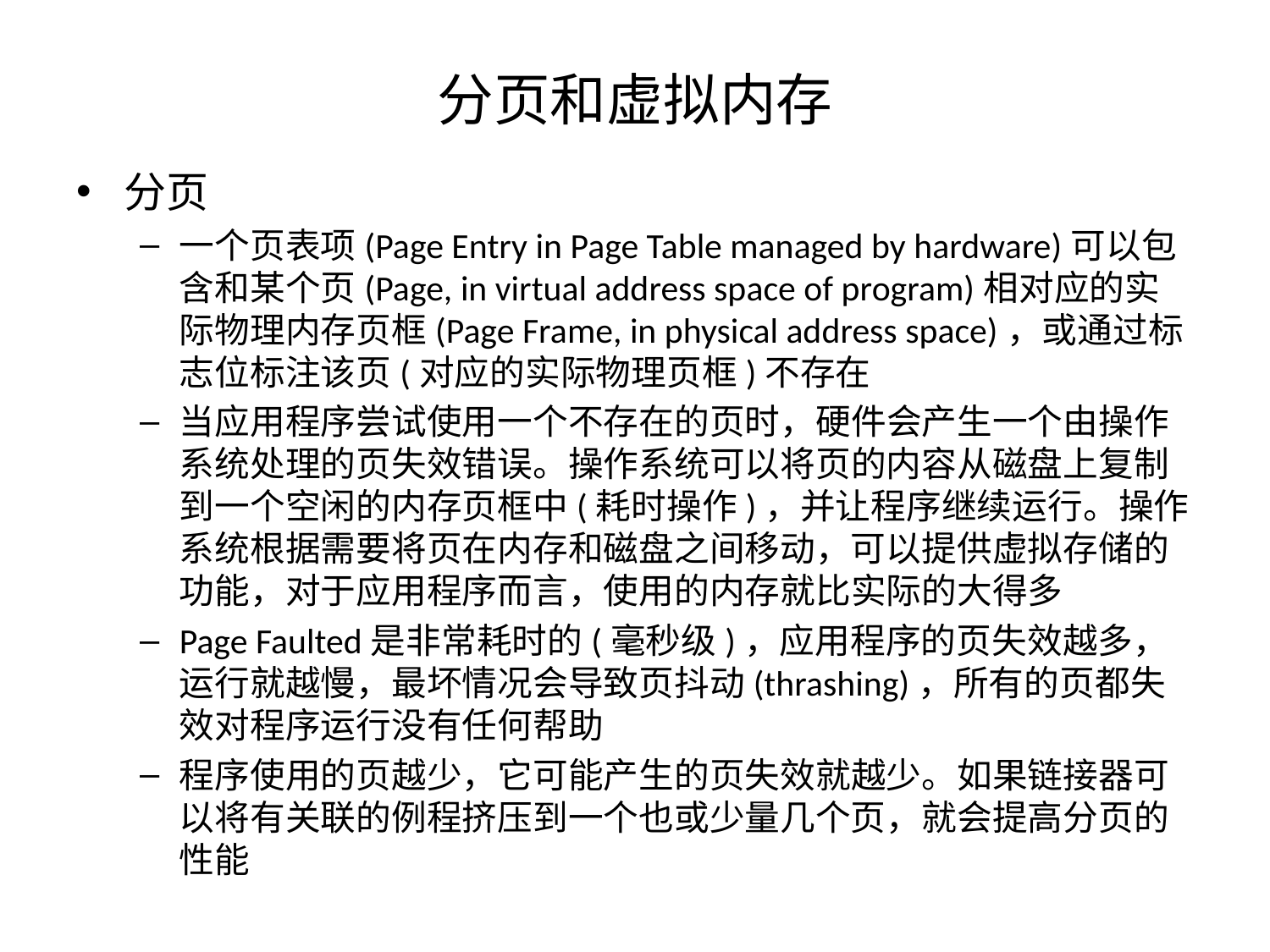

# 分页和虚拟内存
分页
一个页表项(Page Entry in Page Table managed by hardware)可以包含和某个页(Page, in virtual address space of program)相对应的实际物理内存页框(Page Frame, in physical address space)，或通过标志位标注该页(对应的实际物理页框)不存在
当应用程序尝试使用一个不存在的页时，硬件会产生一个由操作系统处理的页失效错误。操作系统可以将页的内容从磁盘上复制到一个空闲的内存页框中(耗时操作)，并让程序继续运行。操作系统根据需要将页在内存和磁盘之间移动，可以提供虚拟存储的功能，对于应用程序而言，使用的内存就比实际的大得多
Page Faulted是非常耗时的(毫秒级)，应用程序的页失效越多，运行就越慢，最坏情况会导致页抖动(thrashing)，所有的页都失效对程序运行没有任何帮助
程序使用的页越少，它可能产生的页失效就越少。如果链接器可以将有关联的例程挤压到一个也或少量几个页，就会提高分页的性能